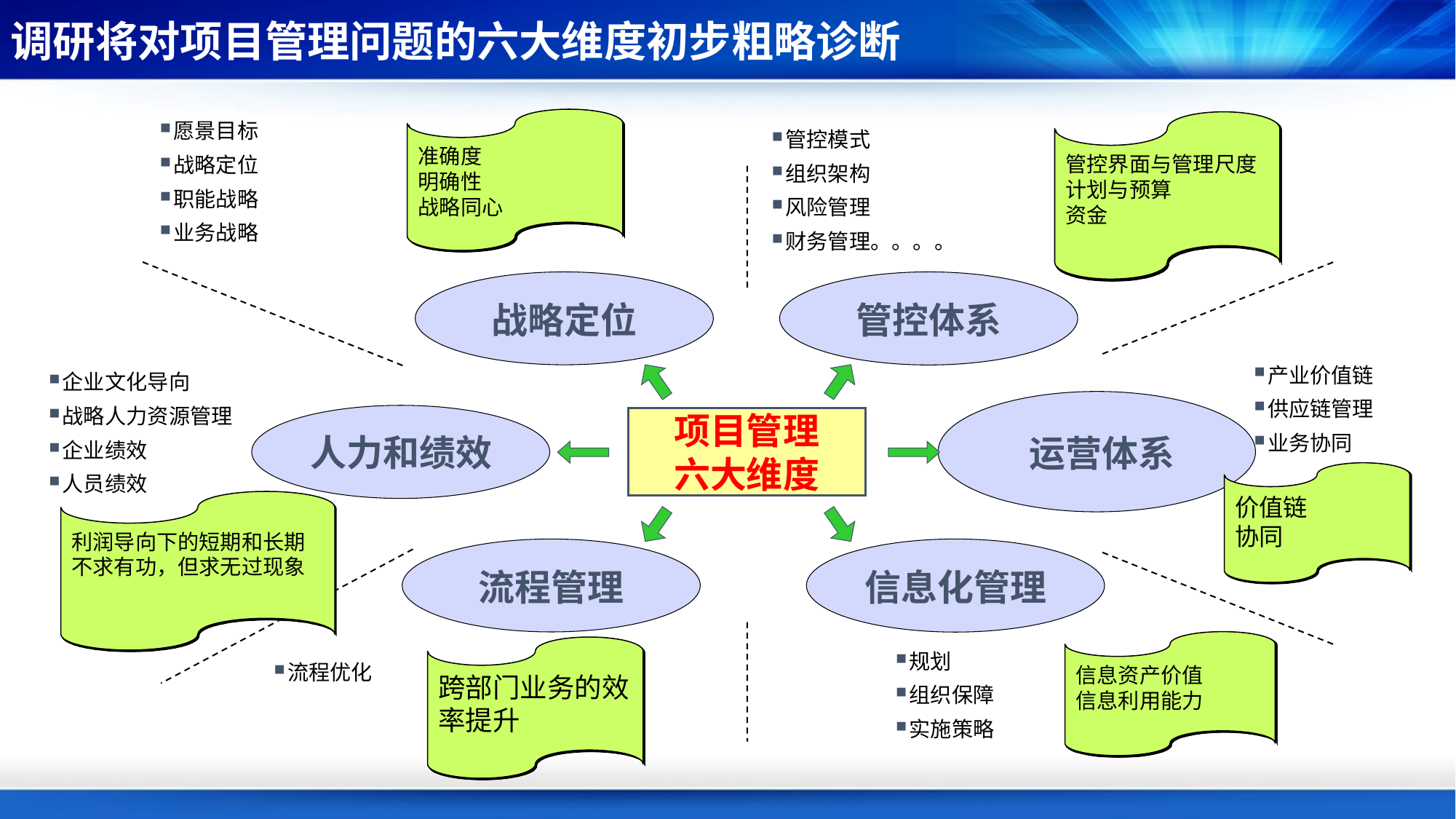

调研将对项目管理问题的六大维度初步粗略诊断

准确度
明确性
战略同心
管控界面与管理尺度
计划与预算
资金

愿景目标
战略定位
职能战略
业务战略
管控模式
组织架构
风险管理
财务管理。。。。

战略定位
管控体系
产业价值链
供应链管理
业务协同

企业文化导向
战略人力资源管理
企业绩效
人员绩效

项目管理
六大维度
人力和绩效
运营体系

价值链
协同
利润导向下的短期和长期
不求有功，但求无过现象

流程管理
信息化管理

信息资产价值
信息利用能力

跨部门业务的效率提升
规划
组织保障
实施策略
流程优化